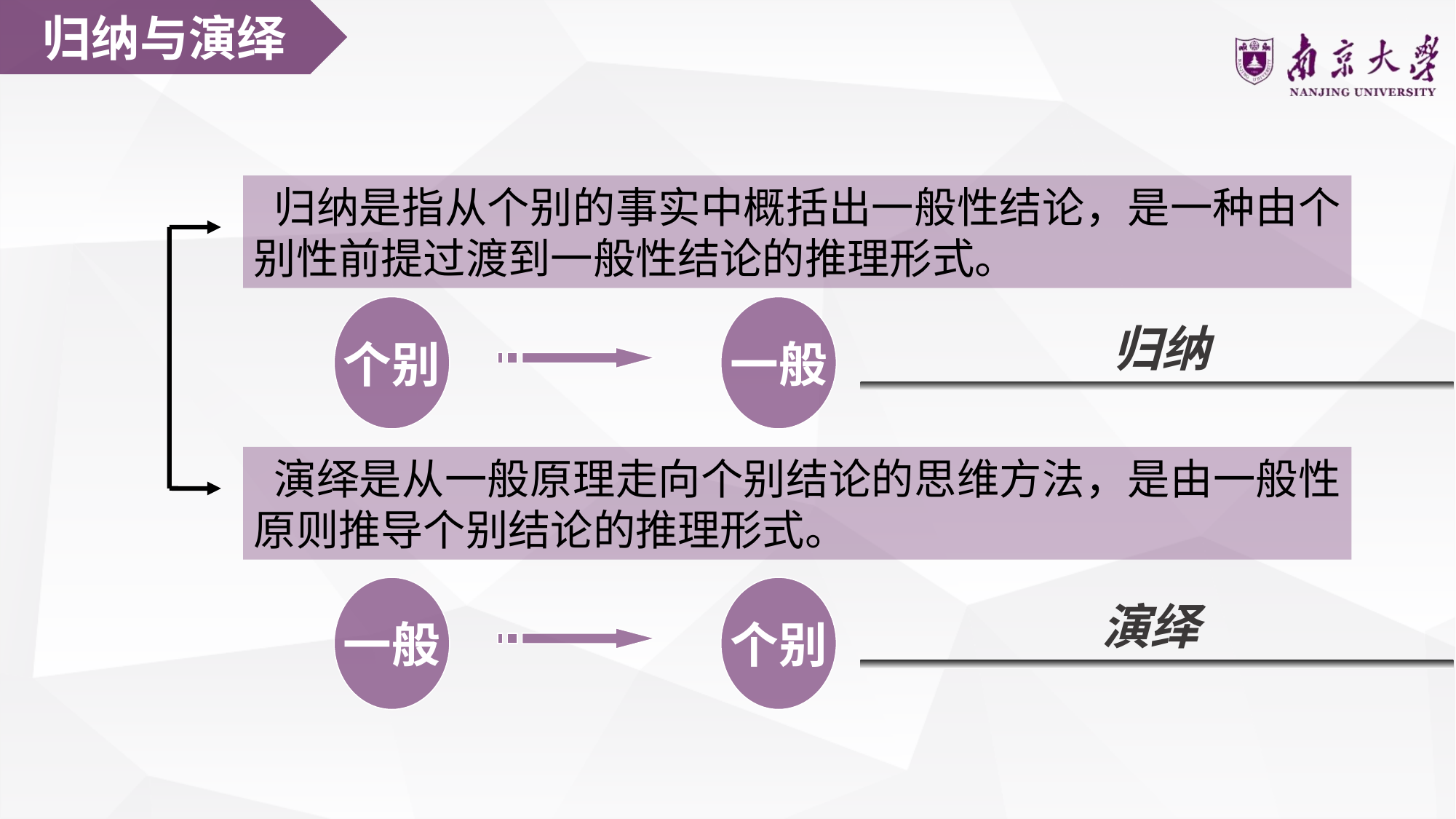

归纳与演绎
 归纳是指从个别的事实中概括出一般性结论，是一种由个别性前提过渡到一般性结论的推理形式。

个别
一般
归纳

 演绎是从一般原理走向个别结论的思维方法，是由一般性原则推导个别结论的推理形式。
一般
个别
演绎